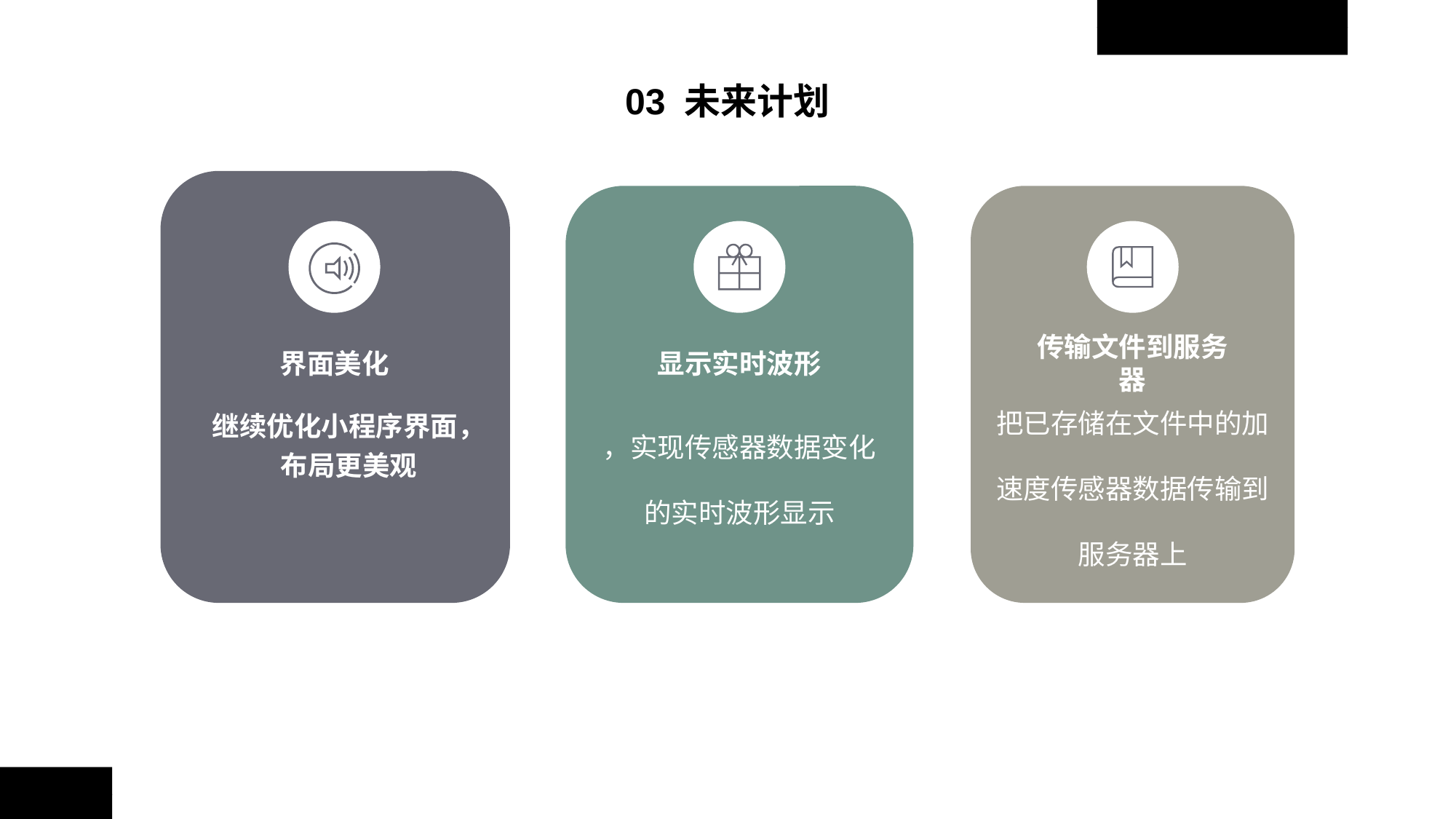

03 未来计划

界面美化
继续优化小程序界面，布局更美观

显示实时波形
，实现传感器数据变化的实时波形显示

传输文件到服务器
把已存储在文件中的加速度传感器数据传输到服务器上